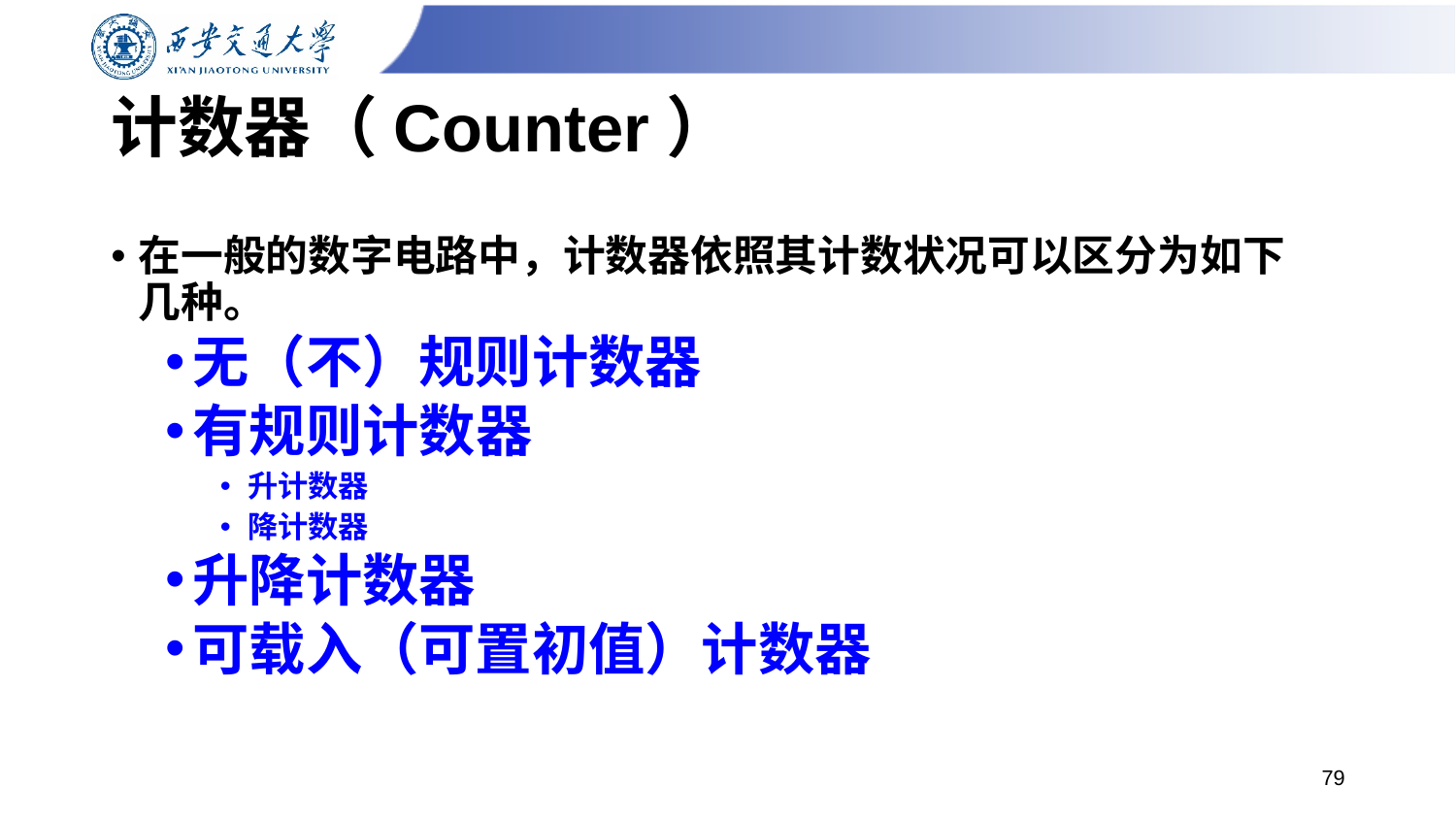

# 计数器（Counter）
在一般的数字电路中，计数器依照其计数状况可以区分为如下几种。
无（不）规则计数器
有规则计数器
升计数器
降计数器
升降计数器
可载入（可置初值）计数器
79